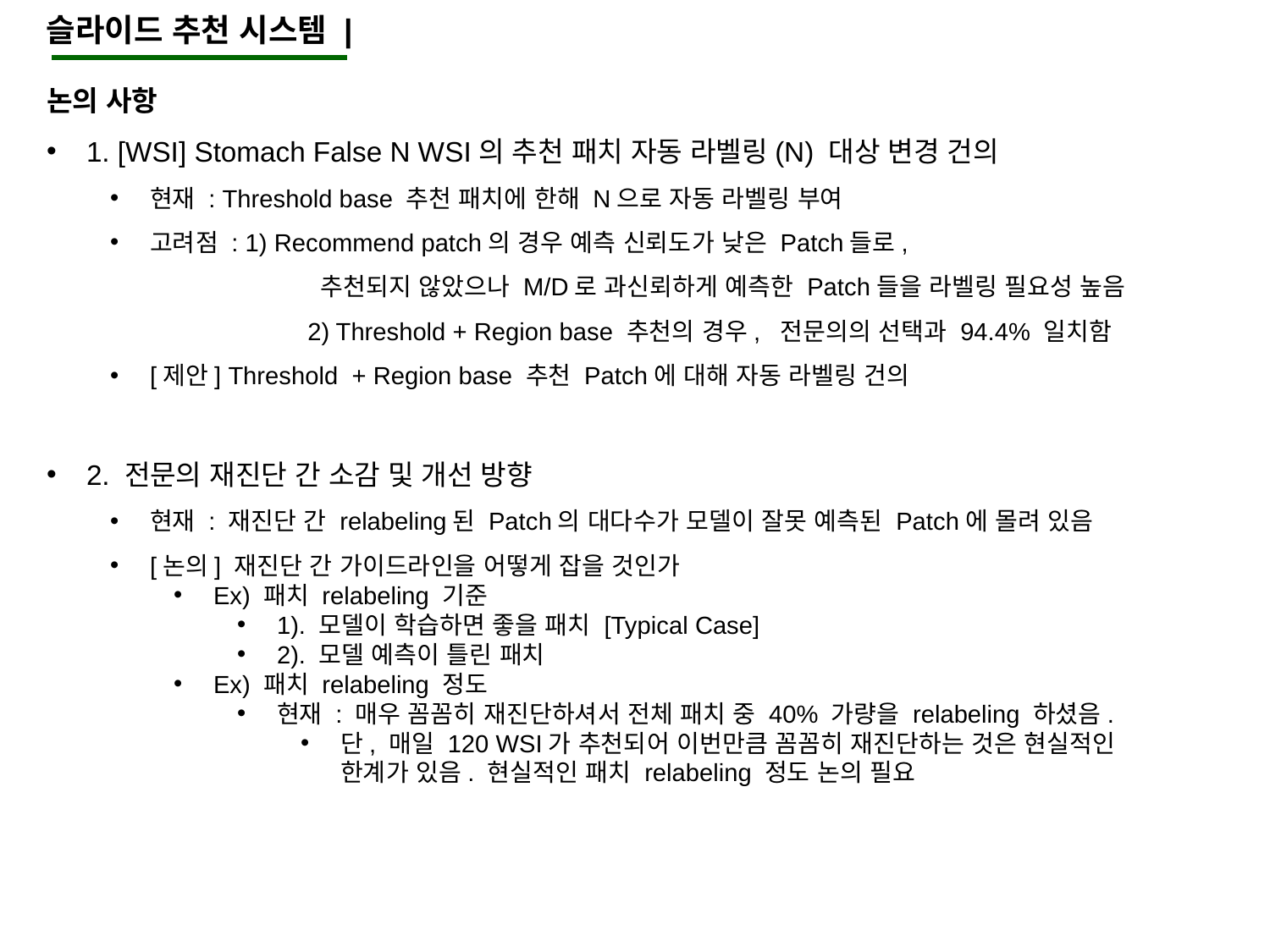

슬라이드 추천 시스템 |
논의 사항
1. [WSI] Stomach False N WSI의 추천 패치 자동 라벨링(N) 대상 변경 건의
현재 : Threshold base 추천 패치에 한해 N으로 자동 라벨링 부여
고려점 : 1) Recommend patch의 경우 예측 신뢰도가 낮은 Patch들로,
	  추천되지 않았으나 M/D로 과신뢰하게 예측한 Patch들을 라벨링 필요성 높음
	 2) Threshold + Region base 추천의 경우,  전문의의 선택과 94.4% 일치함
[제안] Threshold  + Region base 추천 Patch에 대해 자동 라벨링 건의

2. 전문의 재진단 간 소감 및 개선 방향
현재 : 재진단 간 relabeling된 Patch의 대다수가 모델이 잘못 예측된 Patch에 몰려 있음
[논의] 재진단 간 가이드라인을 어떻게 잡을 것인가
Ex) 패치 relabeling 기준
1). 모델이 학습하면 좋을 패치 [Typical Case]
2). 모델 예측이 틀린 패치
Ex) 패치 relabeling 정도
현재 : 매우 꼼꼼히 재진단하셔서 전체 패치 중 40% 가량을 relabeling 하셨음.
단, 매일 120 WSI가 추천되어 이번만큼 꼼꼼히 재진단하는 것은 현실적인 한계가 있음. 현실적인 패치 relabeling 정도 논의 필요